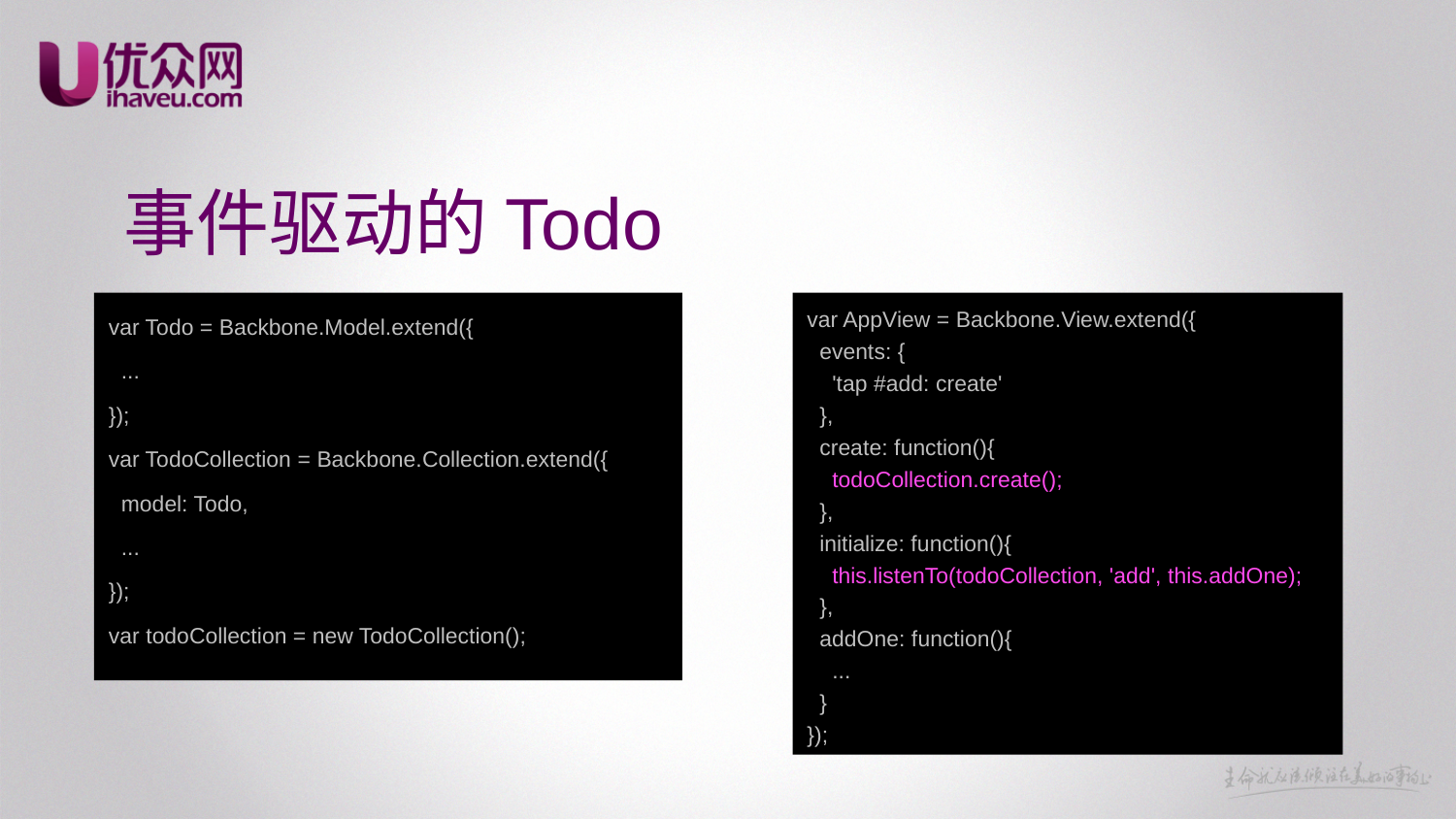

# 事件驱动的Todo
var Todo = Backbone.Model.extend({
  ...
});
var TodoCollection = Backbone.Collection.extend({
  model: Todo,
  ...
});
var todoCollection = new TodoCollection();
var AppView = Backbone.View.extend({
  events: {
    'tap #add: create'
  },
  create: function(){
    todoCollection.create();
  },
  initialize: function(){
    this.listenTo(todoCollection, 'add', this.addOne);
  },
  addOne: function(){
    ...
  }
});